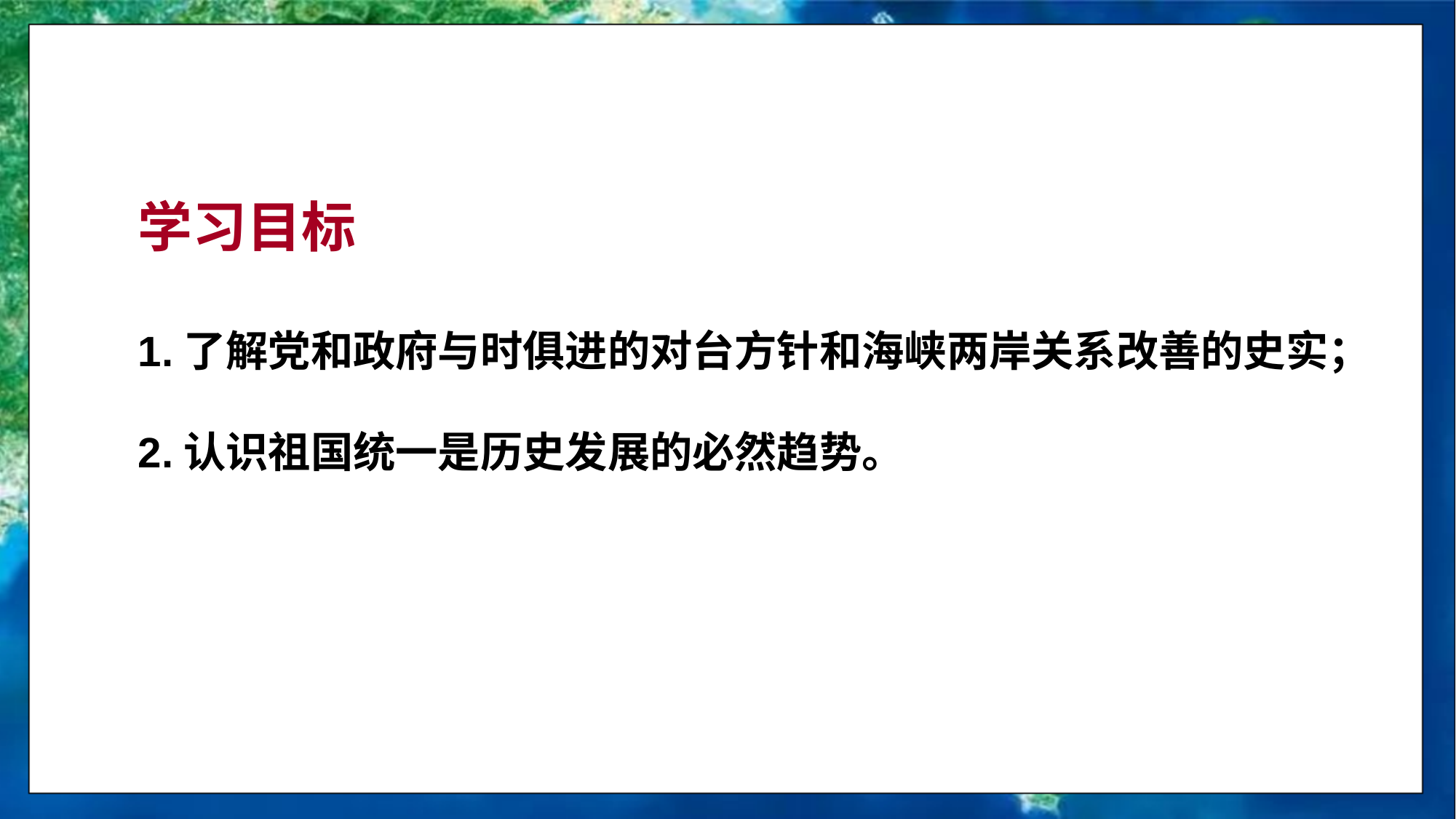

学习目标

1.了解党和政府与时俱进的对台方针和海峡两岸关系改善的史实；

2.认识祖国统一是历史发展的必然趋势。